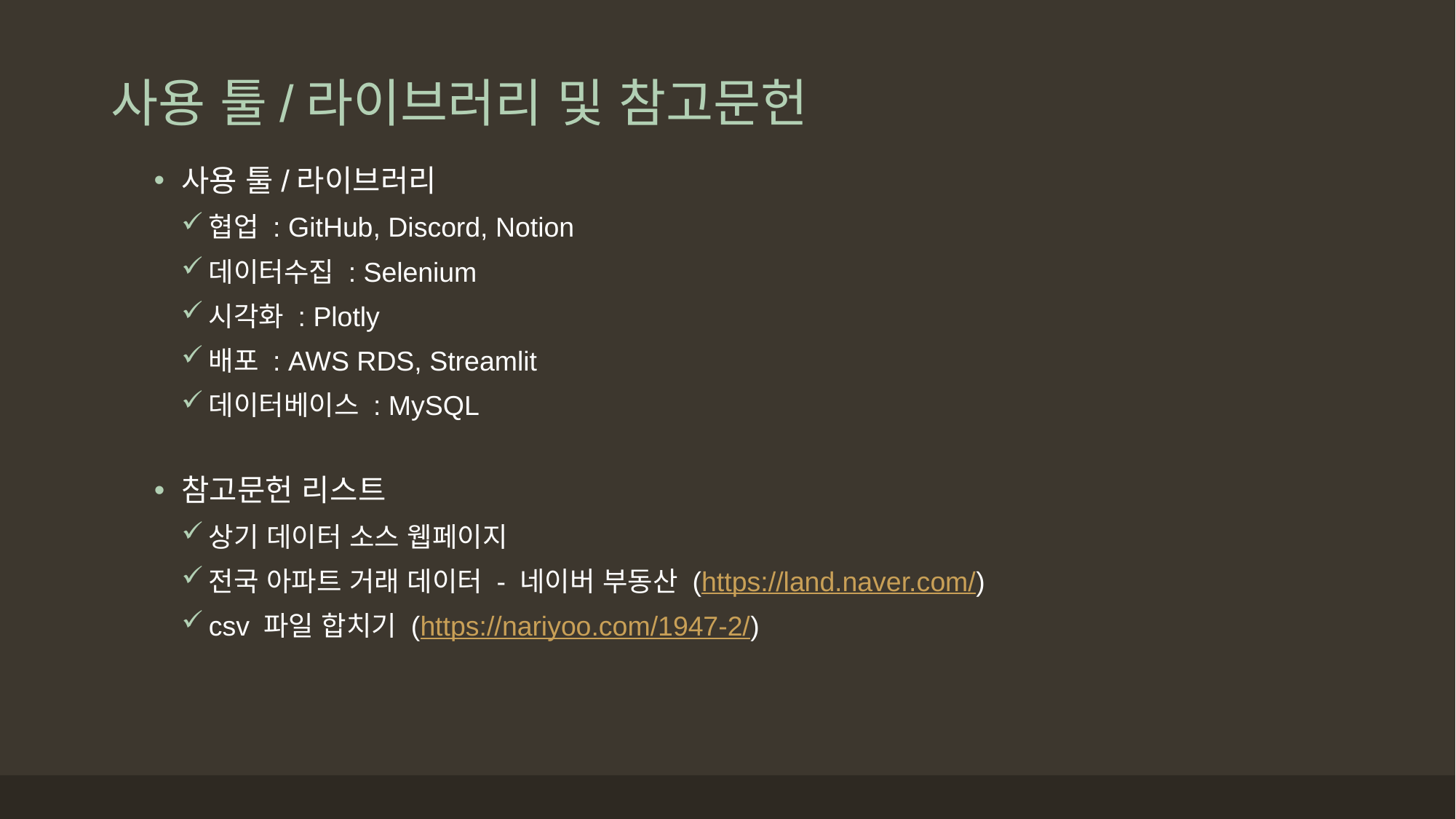

# 사용 툴/라이브러리 및 참고문헌
사용 툴/라이브러리
협업 : GitHub, Discord, Notion
데이터수집 : Selenium
시각화 : Plotly
배포 : AWS RDS, Streamlit
데이터베이스 : MySQL
참고문헌 리스트
상기 데이터 소스 웹페이지
전국 아파트 거래 데이터 - 네이버 부동산 (https://land.naver.com/)
csv 파일 합치기 (https://nariyoo.com/1947-2/)